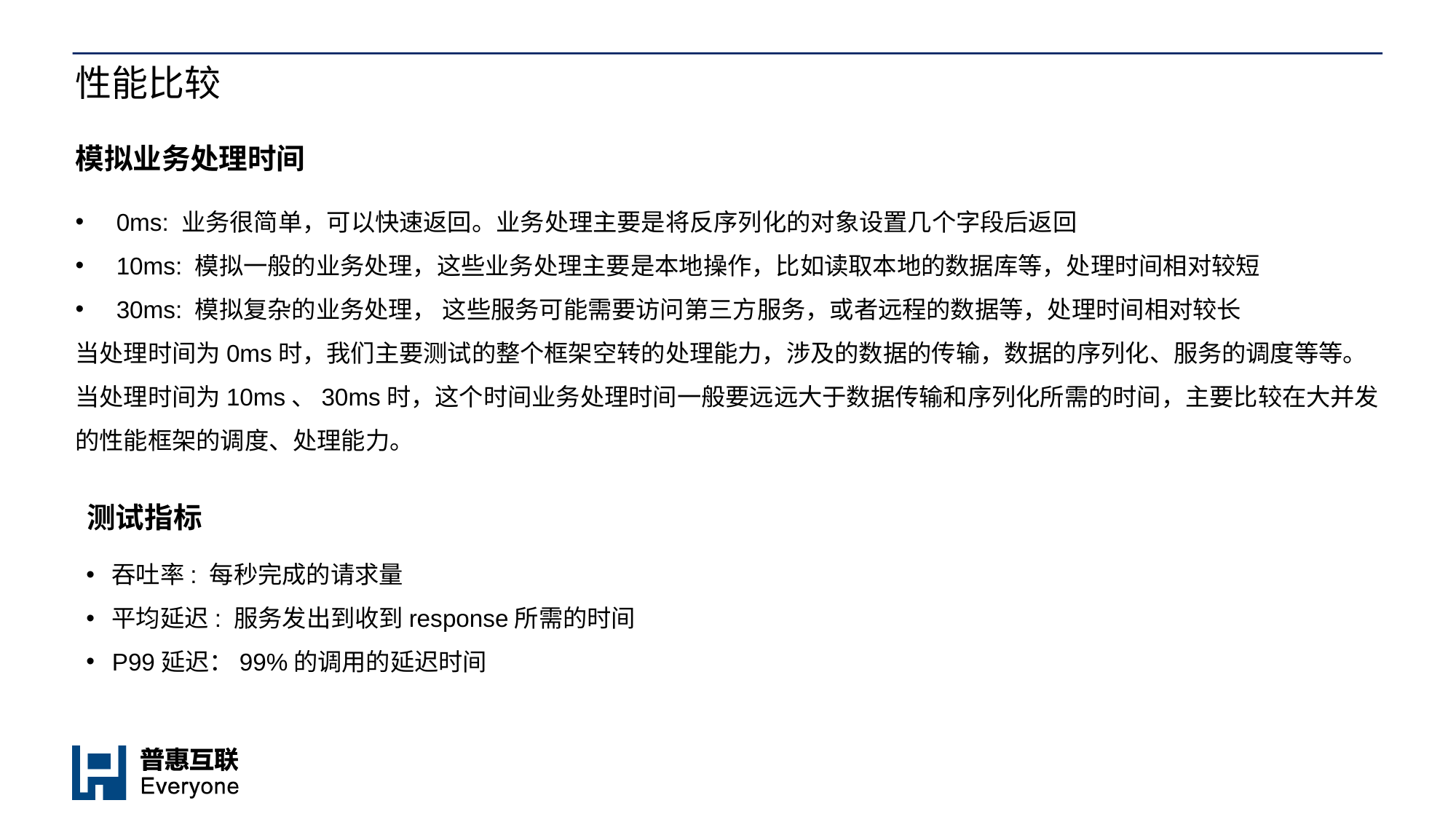

# 性能比较
模拟业务处理时间

0ms: 业务很简单，可以快速返回。业务处理主要是将反序列化的对象设置几个字段后返回
10ms: 模拟一般的业务处理，这些业务处理主要是本地操作，比如读取本地的数据库等，处理时间相对较短
30ms: 模拟复杂的业务处理， 这些服务可能需要访问第三方服务，或者远程的数据等，处理时间相对较长
当处理时间为0ms时，我们主要测试的整个框架空转的处理能力，涉及的数据的传输，数据的序列化、服务的调度等等。
当处理时间为10ms、30ms时，这个时间业务处理时间一般要远远大于数据传输和序列化所需的时间，主要比较在大并发
的性能框架的调度、处理能力。
测试指标
吞吐率: 每秒完成的请求量
平均延迟: 服务发出到收到response所需的时间
P99延迟：99%的调用的延迟时间